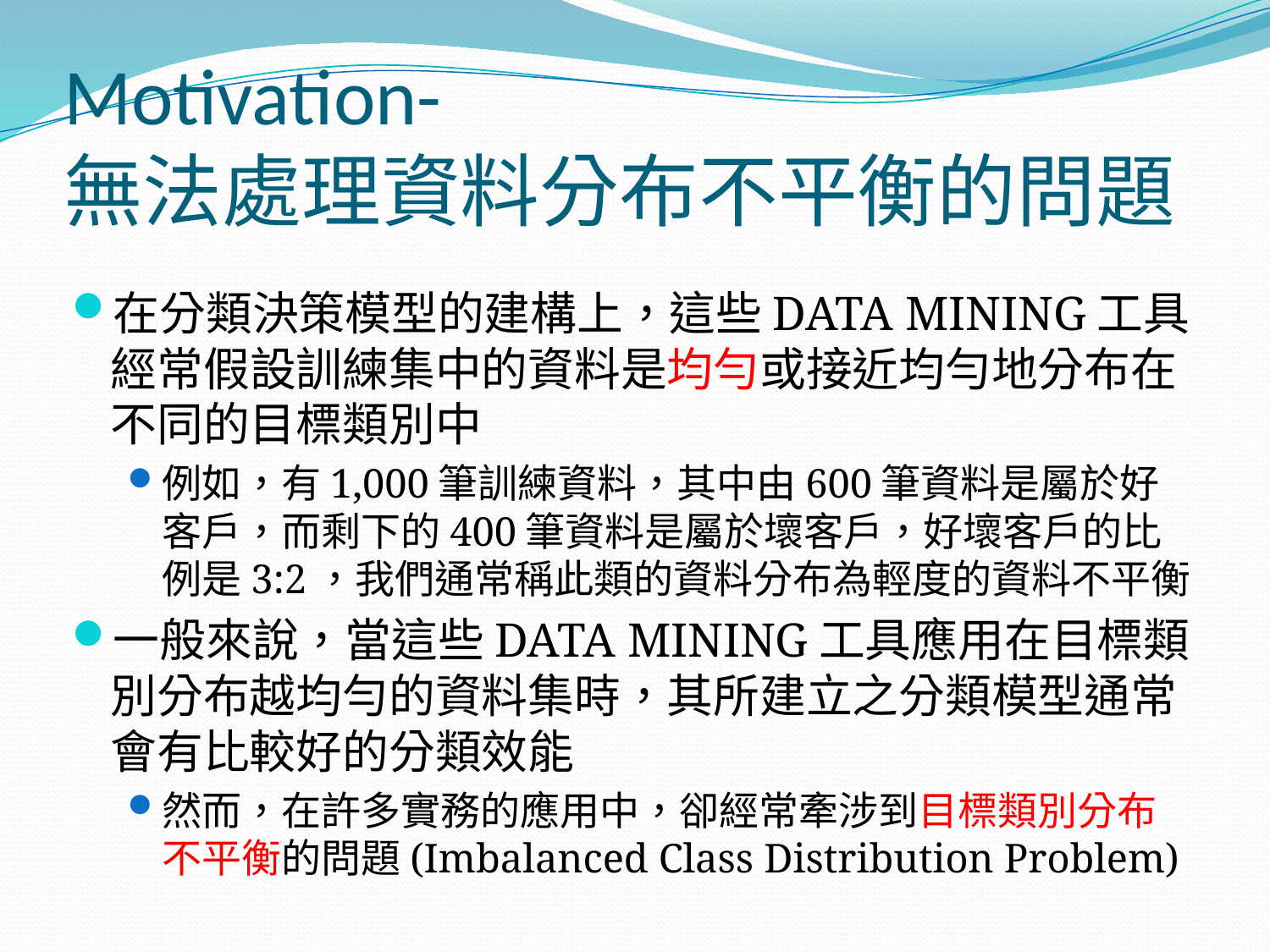

# Motivation- 無法處理資料分布不平衡的問題
在分類決策模型的建構上，這些DATA MINING工具經常假設訓練集中的資料是均勻或接近均勻地分布在不同的目標類別中
例如，有1,000筆訓練資料，其中由600筆資料是屬於好客戶，而剩下的400筆資料是屬於壞客戶，好壞客戶的比例是3:2，我們通常稱此類的資料分布為輕度的資料不平衡
一般來說，當這些DATA MINING工具應用在目標類別分布越均勻的資料集時，其所建立之分類模型通常會有比較好的分類效能
然而，在許多實務的應用中，卻經常牽涉到目標類別分布不平衡的問題(Imbalanced Class Distribution Problem)